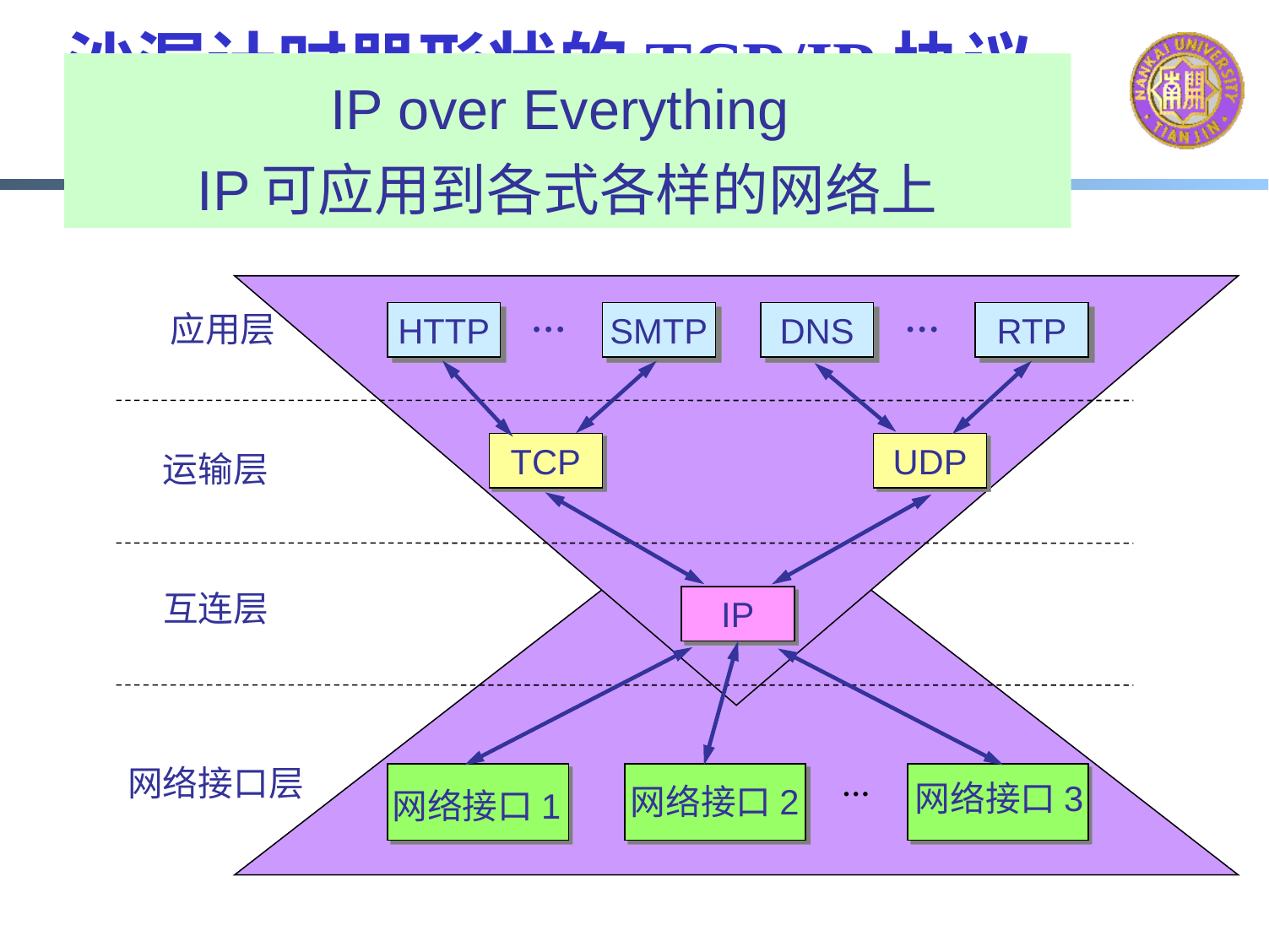

# 沙漏计时器形状的TCP/IP协议族
Everything over IP
IP 可为各式各样的应用程序提供服务
IP over Everything
IP 可应用到各式各样的网络上

…
…
应用层
HTTP
SMTP
DNS
RTP

TCP
UDP
运输层

互连层
IP

网络接口层
…

网络接口 3
网络接口 2
网络接口 1